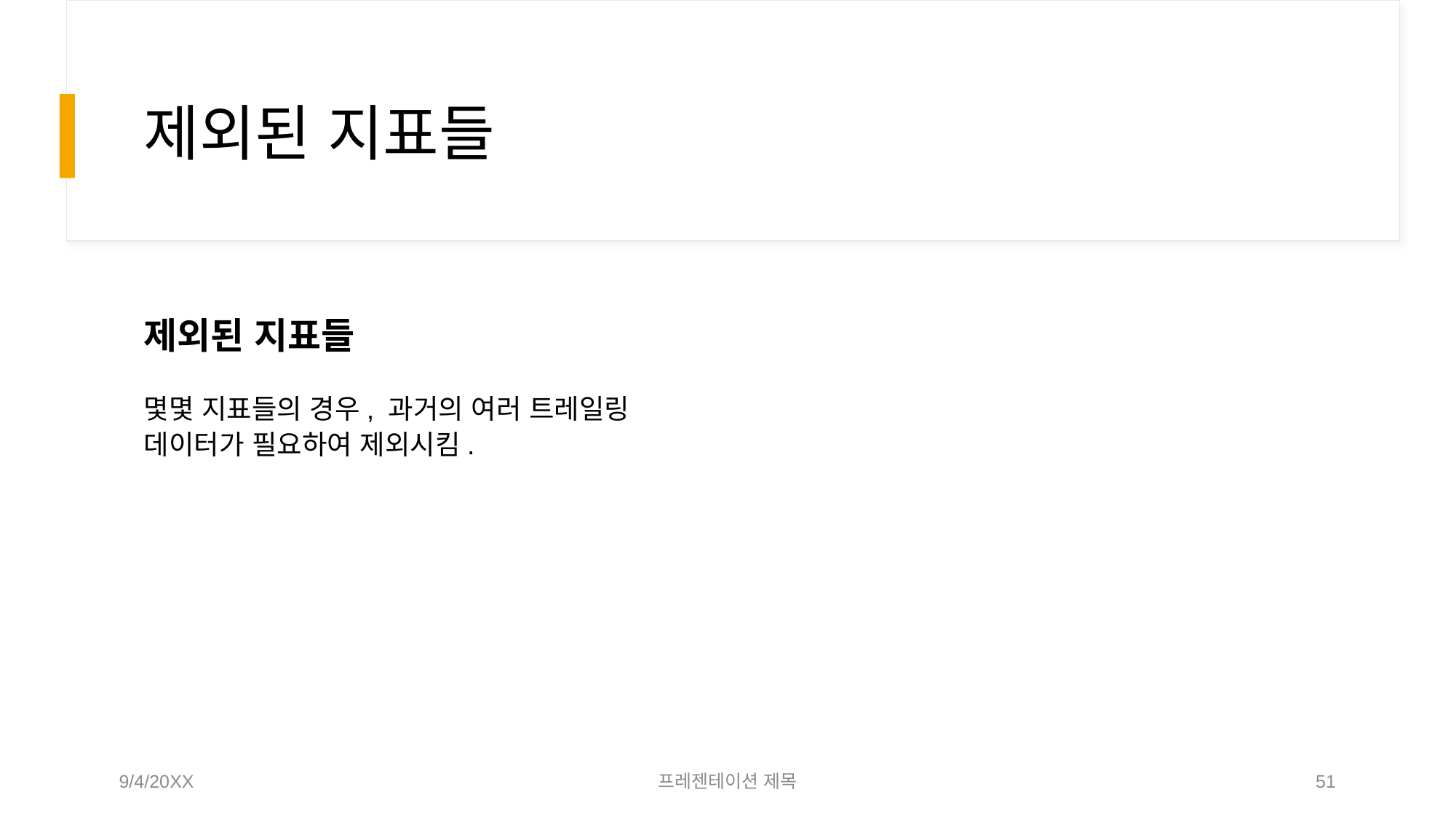

# 제외된 지표들
제외된 지표들
몇몇 지표들의 경우, 과거의 여러 트레일링 데이터가 필요하여 제외시킴.
9/4/20XX
프레젠테이션 제목
51